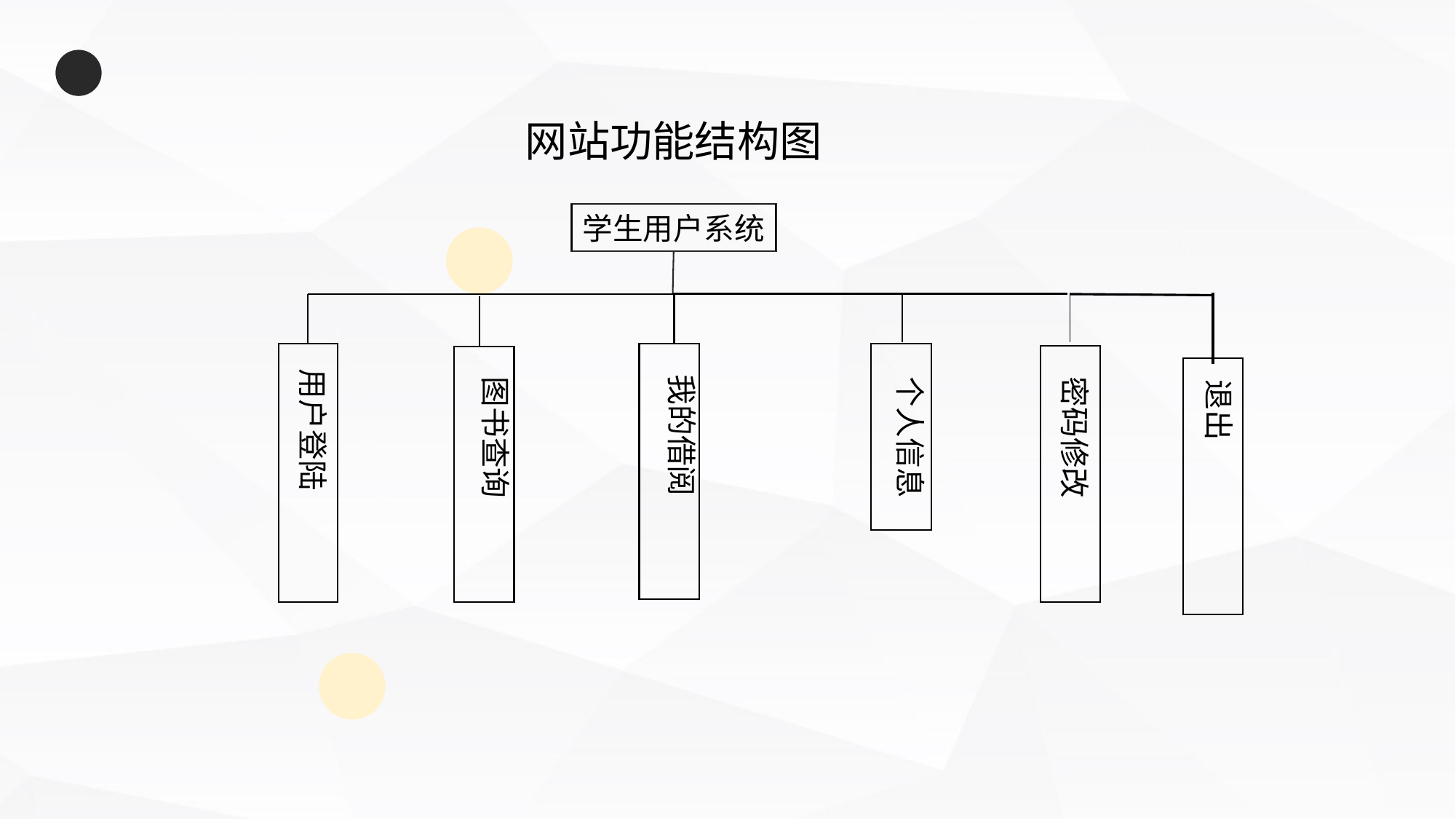

网站功能结构图

学生用户系统

用户登陆
我的借阅
密码修改
图书查询
个人信息
退出